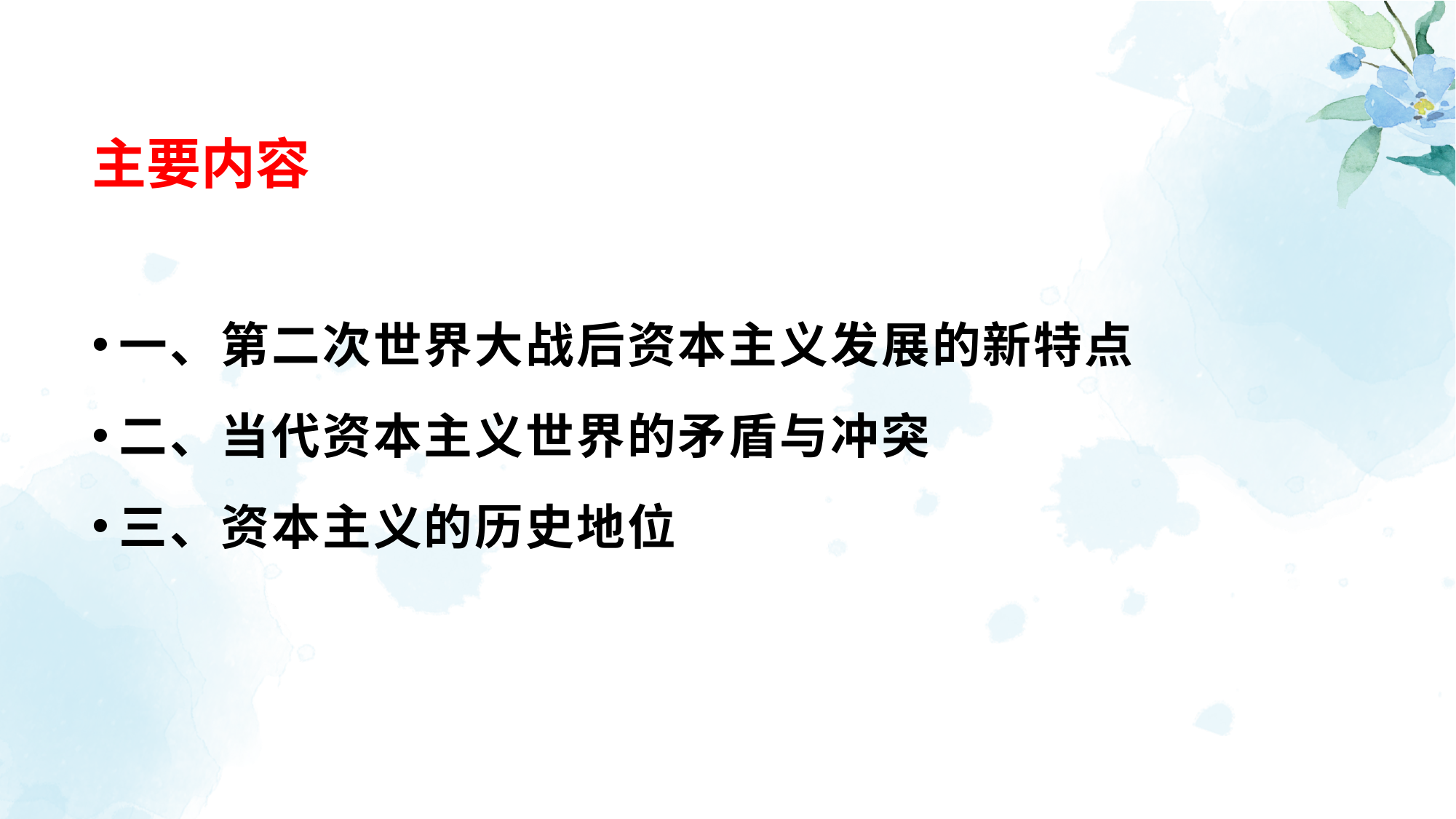

# 主要内容
一、第二次世界大战后资本主义发展的新特点
二、当代资本主义世界的矛盾与冲突
三、资本主义的历史地位